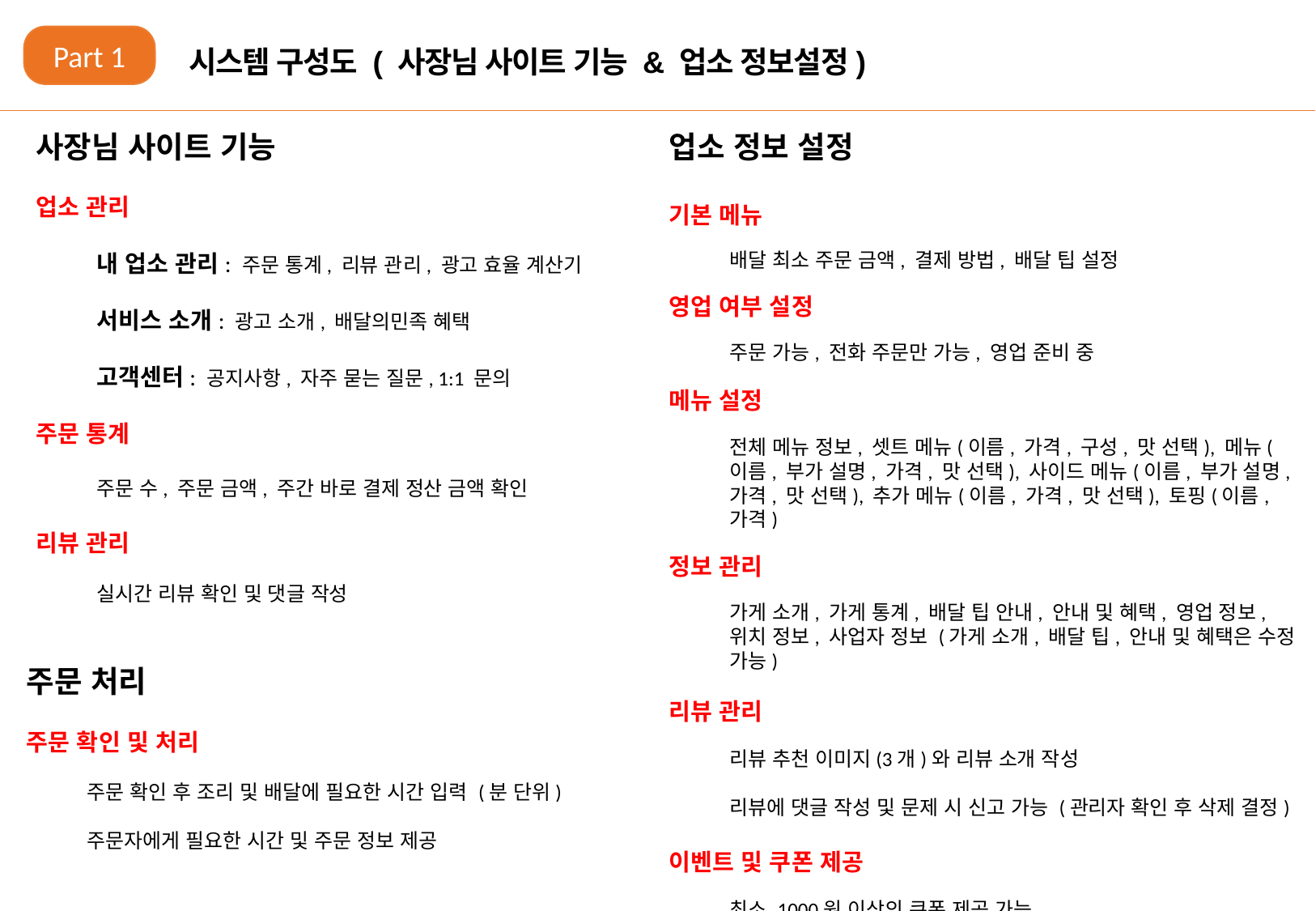

Part 1
시스템 구성도 ( 사장님 사이트 기능 & 업소 정보설정)
사장님 사이트 기능

업소 관리

내 업소 관리: 주문 통계, 리뷰 관리, 광고 효율 계산기

서비스 소개: 광고 소개, 배달의민족 혜택

고객센터: 공지사항, 자주 묻는 질문, 1:1 문의

주문 통계

주문 수, 주문 금액, 주간 바로 결제 정산 금액 확인

리뷰 관리

실시간 리뷰 확인 및 댓글 작성
업소 정보 설정

기본 메뉴

배달 최소 주문 금액, 결제 방법, 배달 팁 설정

영업 여부 설정

주문 가능, 전화 주문만 가능, 영업 준비 중

메뉴 설정

전체 메뉴 정보, 셋트 메뉴(이름, 가격, 구성, 맛 선택), 메뉴(이름, 부가 설명, 가격, 맛 선택), 사이드 메뉴(이름, 부가 설명, 가격, 맛 선택), 추가 메뉴(이름, 가격, 맛 선택), 토핑(이름, 가격)

정보 관리

가게 소개, 가게 통계, 배달 팁 안내, 안내 및 혜택, 영업 정보, 위치 정보, 사업자 정보 (가게 소개, 배달 팁, 안내 및 혜택은 수정 가능)

리뷰 관리

리뷰 추천 이미지(3개)와 리뷰 소개 작성

리뷰에 댓글 작성 및 문제 시 신고 가능 (관리자 확인 후 삭제 결정)

이벤트 및 쿠폰 제공

최소 1000원 이상의 쿠폰 제공 가능
주문 처리

주문 확인 및 처리

주문 확인 후 조리 및 배달에 필요한 시간 입력 (분 단위)

주문자에게 필요한 시간 및 주문 정보 제공